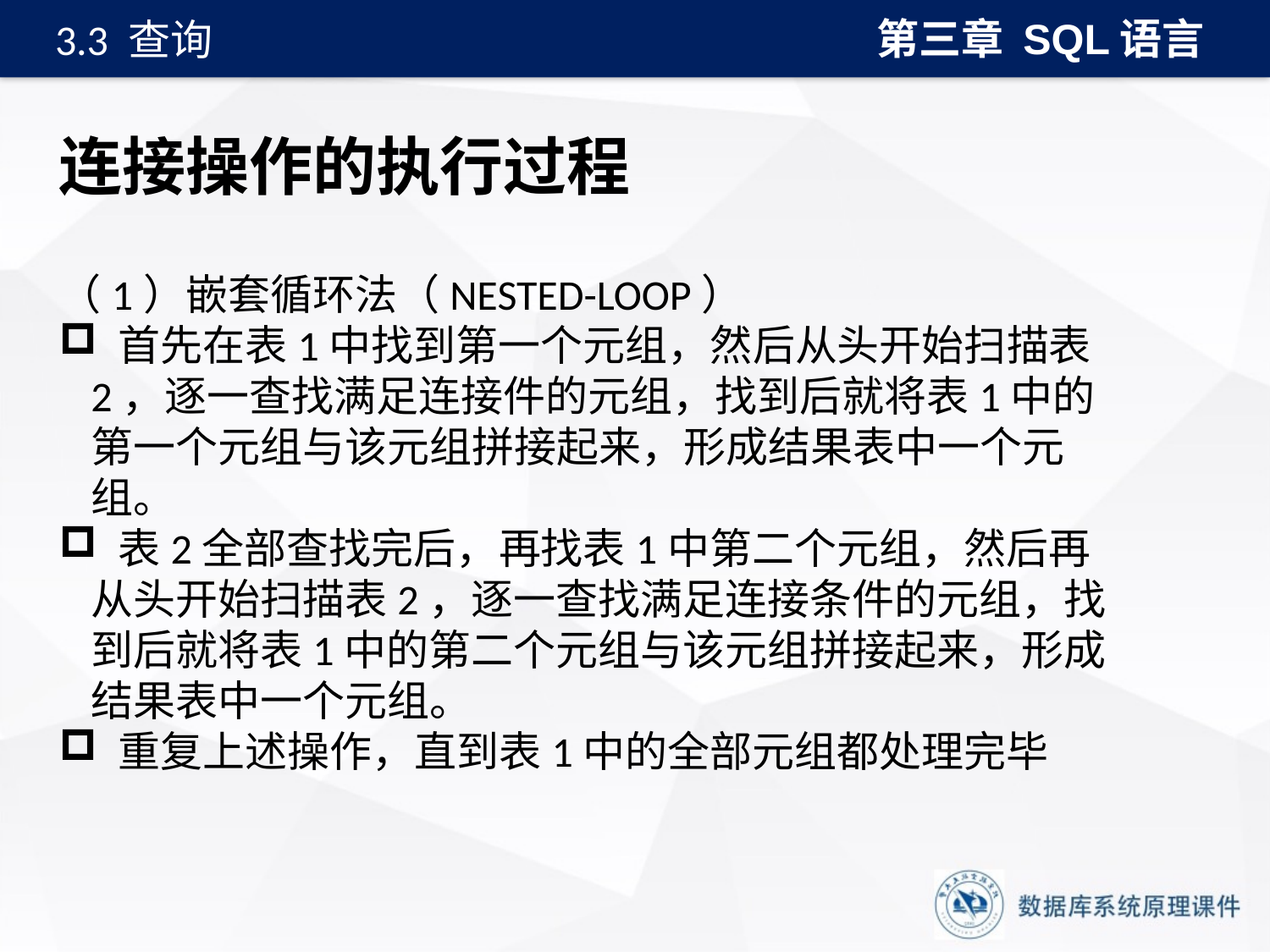

第三章 SQL语言
3.3 查询
# 连接操作的执行过程
（1）嵌套循环法（NESTED-LOOP）
 首先在表1中找到第一个元组，然后从头开始扫描表2，逐一查找满足连接件的元组，找到后就将表1中的第一个元组与该元组拼接起来，形成结果表中一个元组。
 表2全部查找完后，再找表1中第二个元组，然后再从头开始扫描表2，逐一查找满足连接条件的元组，找到后就将表1中的第二个元组与该元组拼接起来，形成结果表中一个元组。
 重复上述操作，直到表1中的全部元组都处理完毕